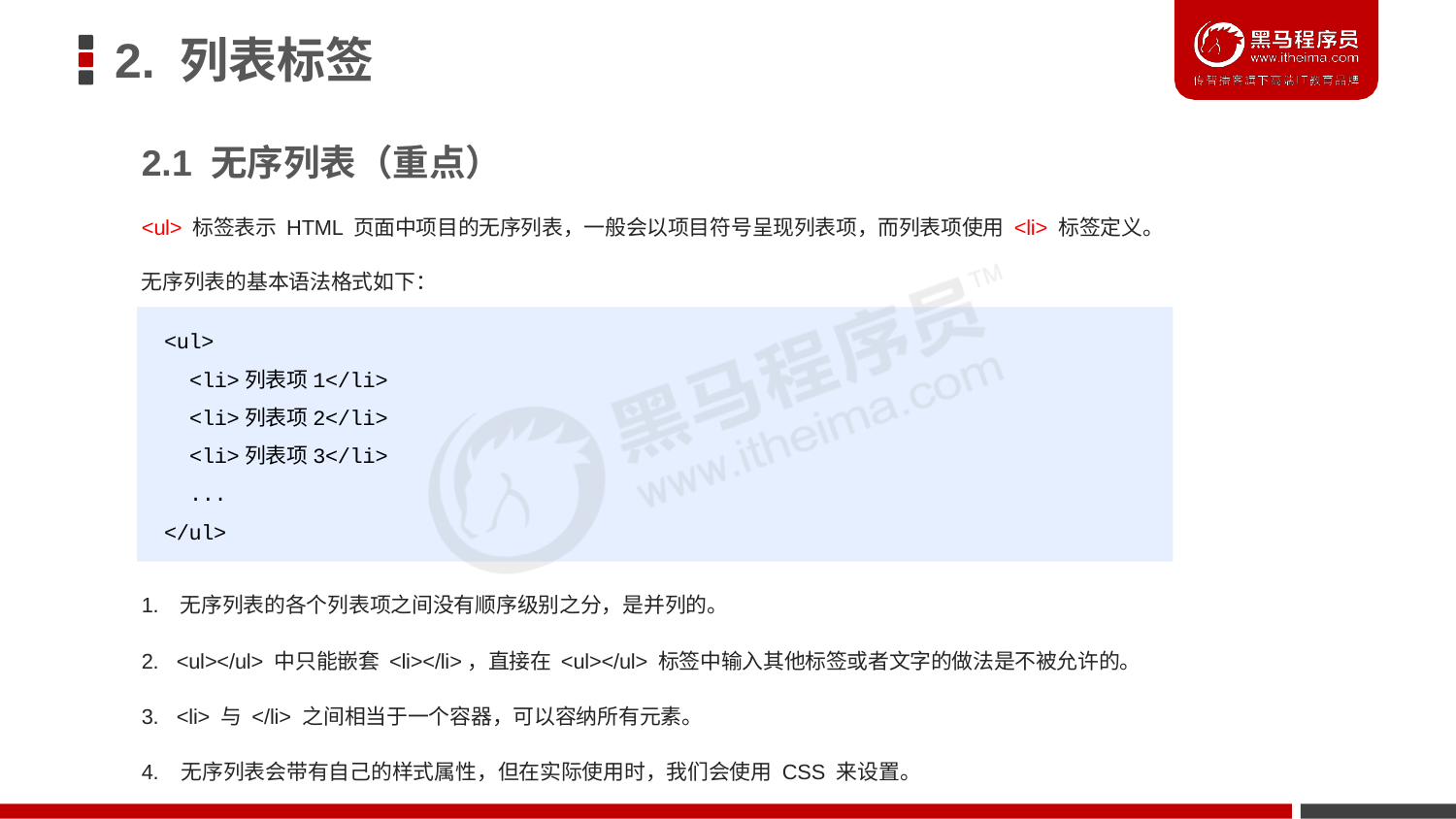

# 2. 列表标签
2.1 无序列表（重点）
<ul> 标签表示 HTML 页面中项目的无序列表，一般会以项目符号呈现列表项，而列表项使用 <li> 标签定义。  无序列表的基本语法格式如下：

<ul>
<li>列表项1</li>
<li>列表项2</li>
<li>列表项3</li>
...
</ul>
1.  无序列表的各个列表项之间没有顺序级别之分，是并列的。

2.   <ul></ul> 中只能嵌套 <li></li>，直接在 <ul></ul> 标签中输入其他标签或者文字的做法是不被允许的。

3.   <li> 与 </li> 之间相当于一个容器，可以容纳所有元素。

4.   无序列表会带有自己的样式属性，但在实际使用时，我们会使用 CSS 来设置。